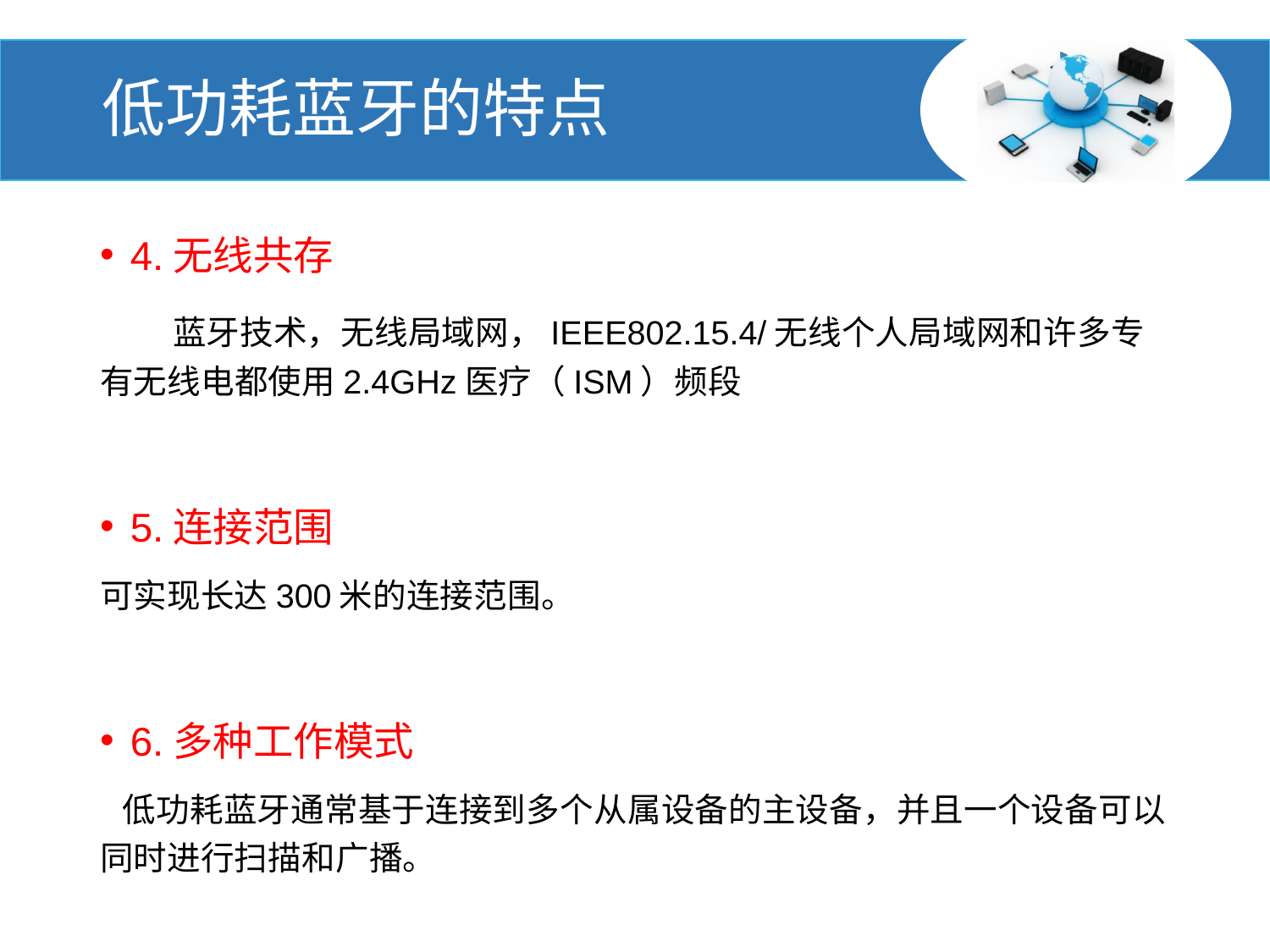

#
低功耗蓝牙的特点
4.无线共存
       蓝牙技术，无线局域网，IEEE802.15.4/无线个人局域网和许多专有无线电都使用2.4GHz医疗（ISM）频段

5.连接范围
可实现长达300米的连接范围。

6.多种工作模式
  低功耗蓝牙通常基于连接到多个从属设备的主设备，并且一个设备可以同时进行扫描和广播。